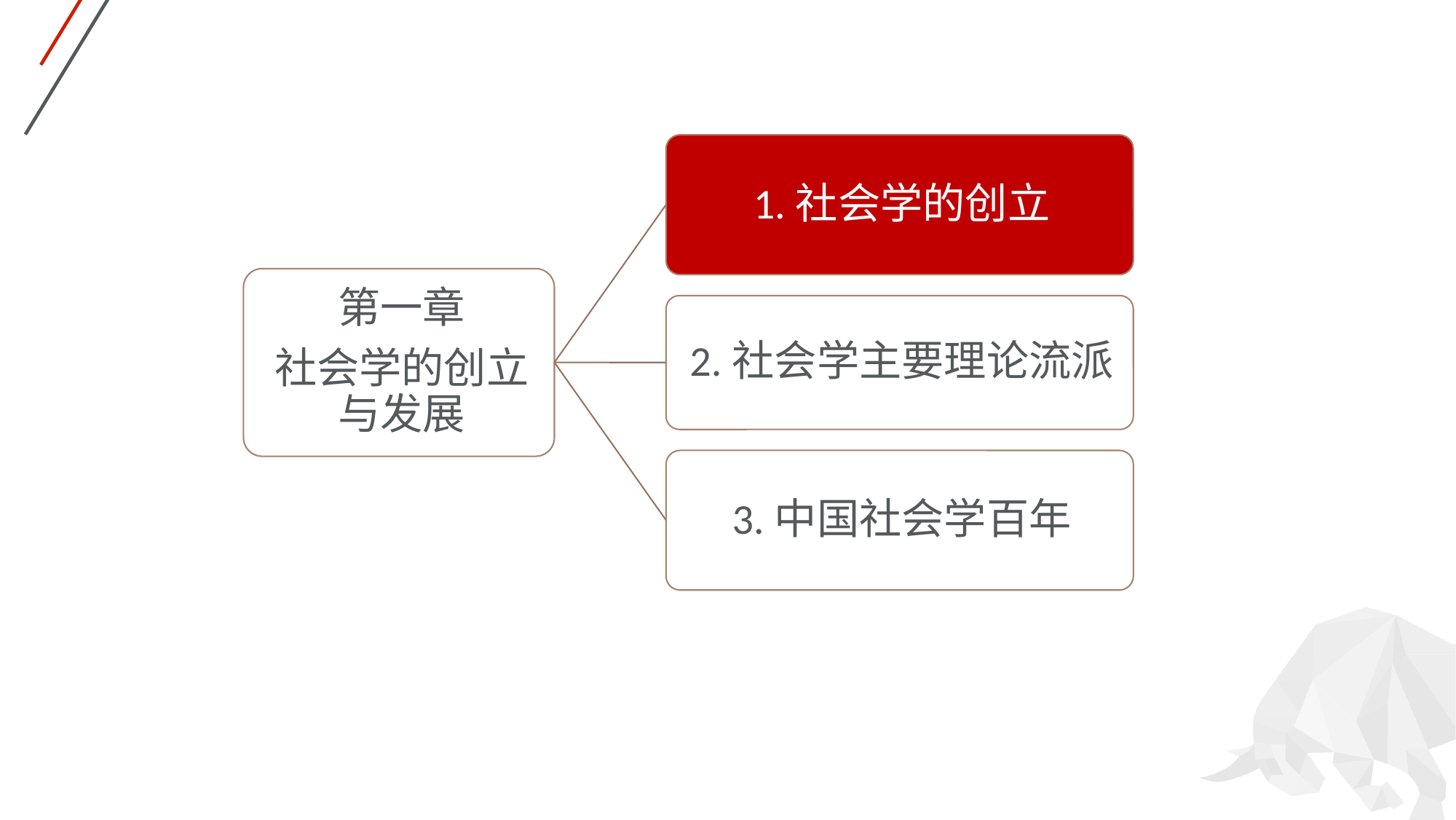

第一章
社会学的创立与发展

1.社会学的创立

2.社会学主要理论流派

3.中国社会学百年